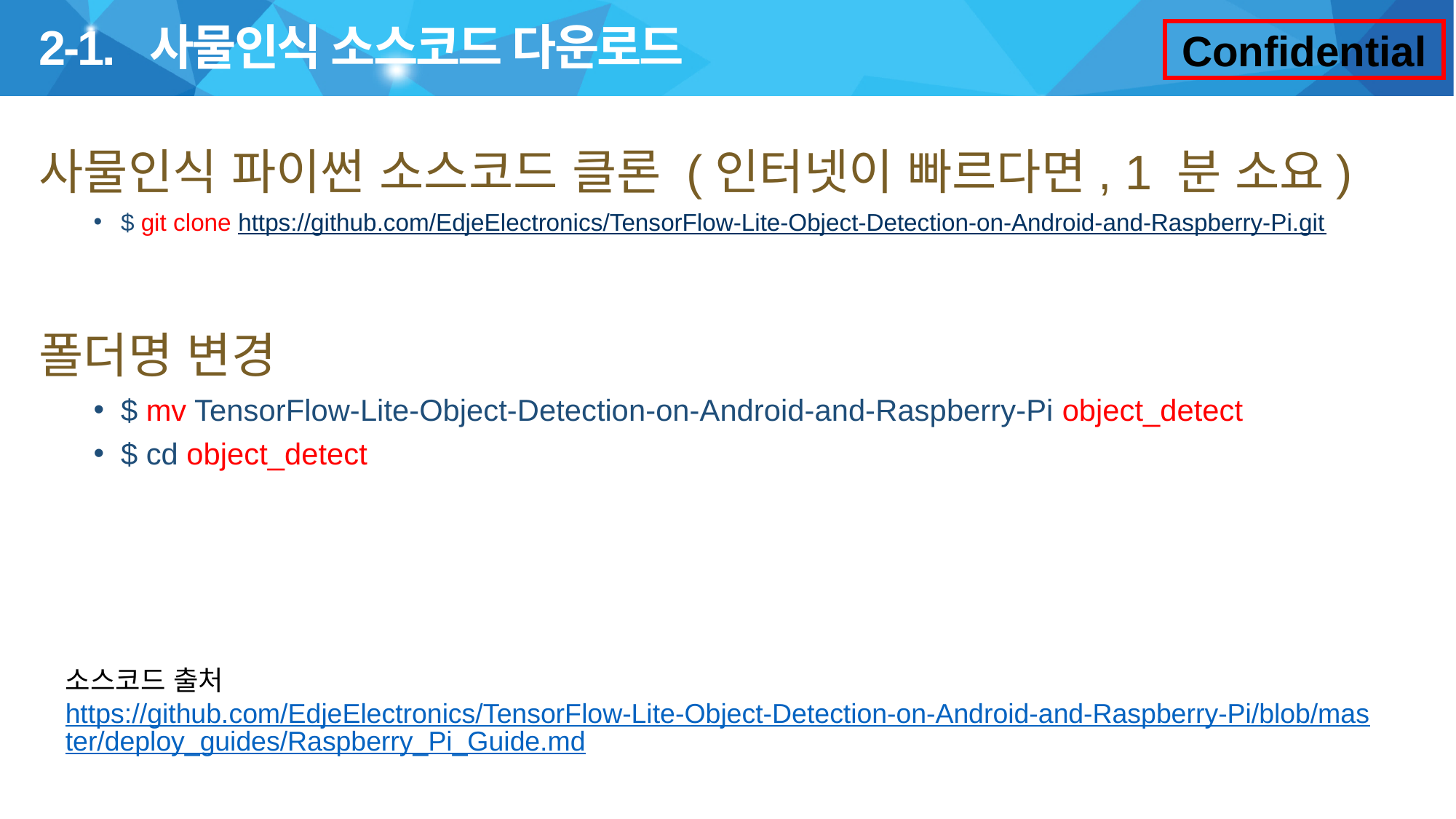

# 2-1.  사물인식 소스코드 다운로드
사물인식 파이썬 소스코드 클론 (인터넷이 빠르다면, 1 분 소요)
$ git clone https://github.com/EdjeElectronics/TensorFlow-Lite-Object-Detection-on-Android-and-Raspberry-Pi.git

폴더명 변경
$ mv TensorFlow-Lite-Object-Detection-on-Android-and-Raspberry-Pi object_detect
$ cd object_detect

소스코드 출처
https://github.com/EdjeElectronics/TensorFlow-Lite-Object-Detection-on-Android-and-Raspberry-Pi/blob/master/deploy_guides/Raspberry_Pi_Guide.md